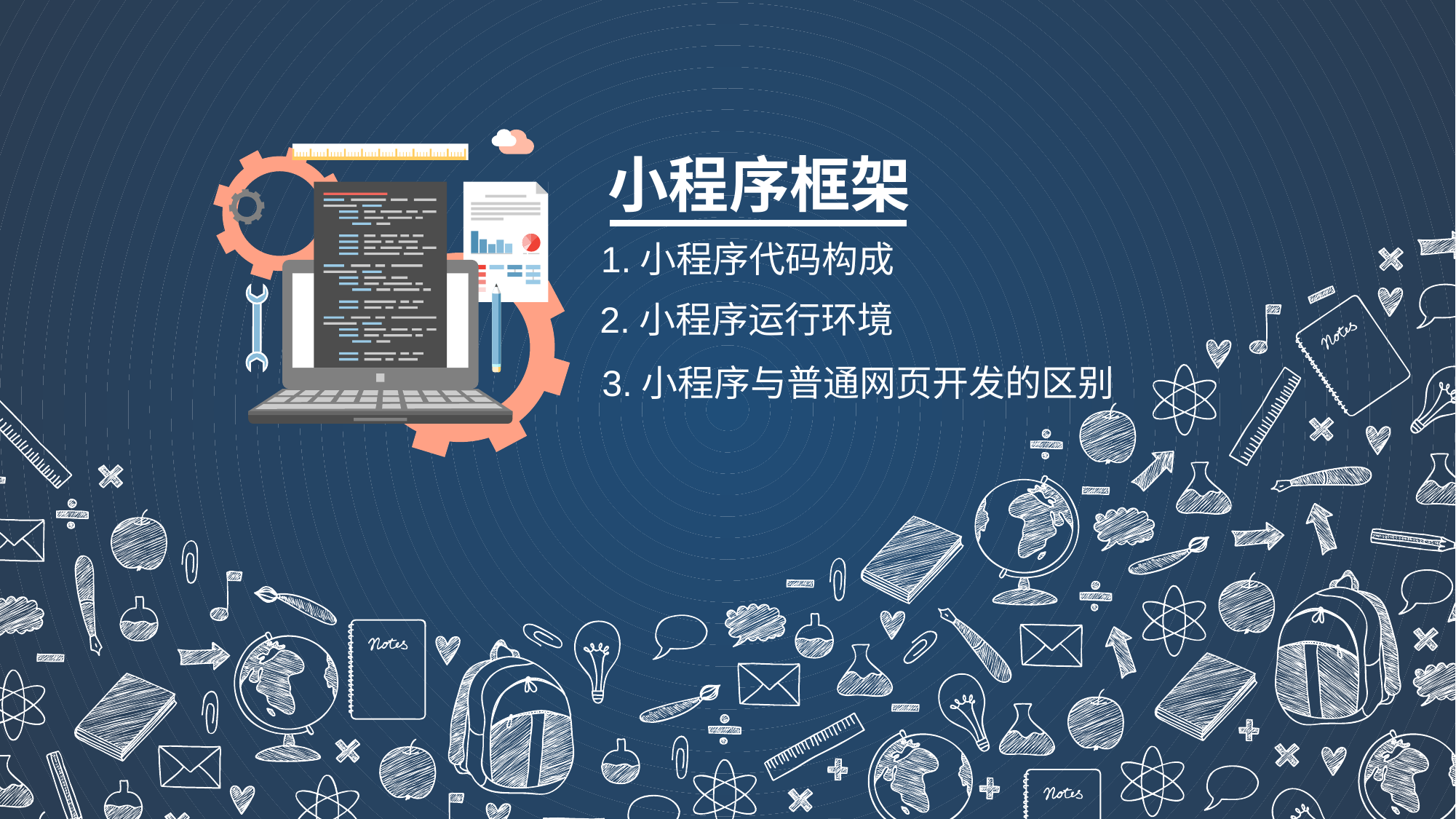

小程序框架

1.小程序代码构成
2.小程序运行环境
3.小程序与普通网页开发的区别